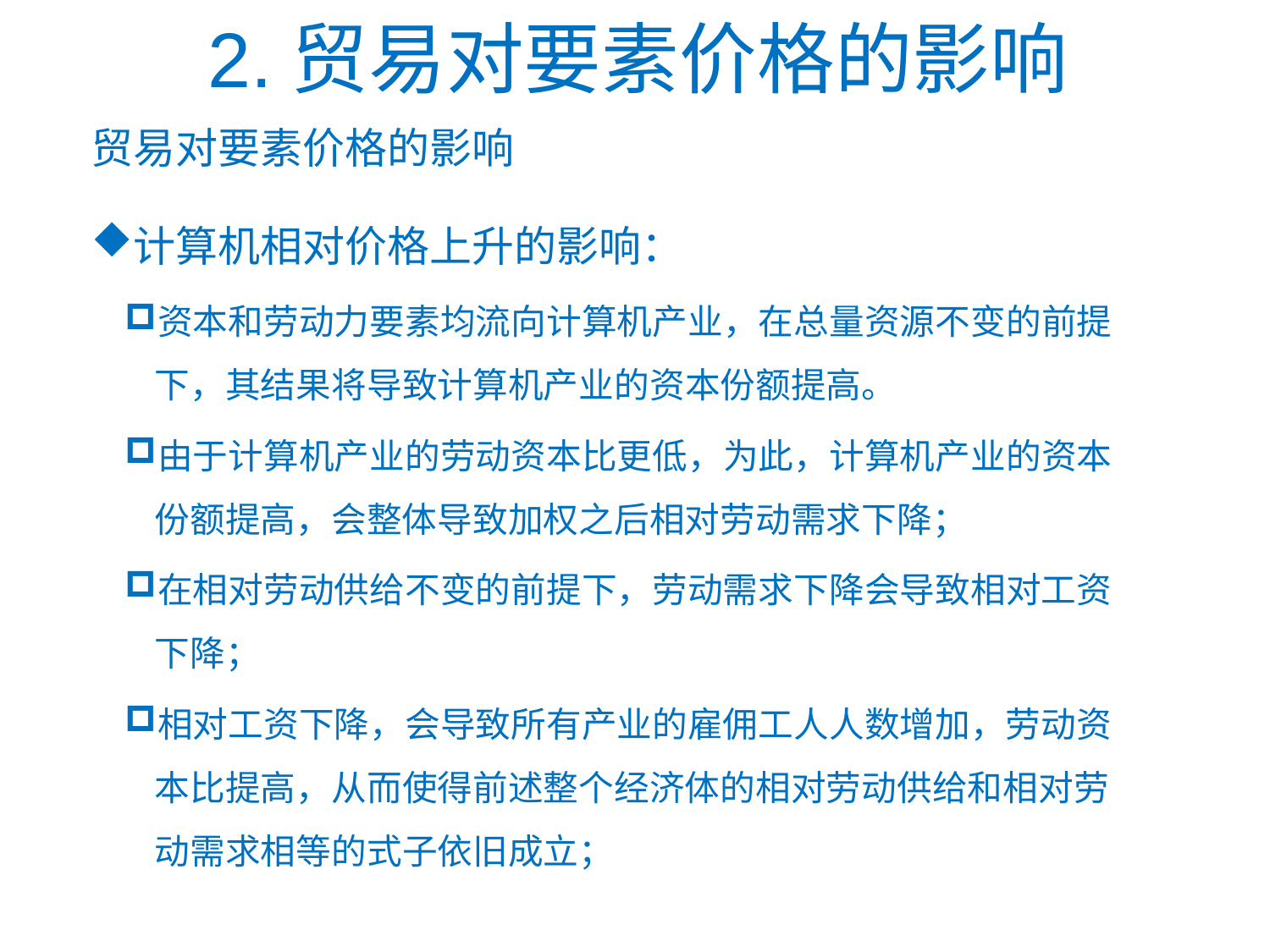

# 2.贸易对要素价格的影响
贸易对要素价格的影响
计算机相对价格上升的影响：
资本和劳动力要素均流向计算机产业，在总量资源不变的前提下，其结果将导致计算机产业的资本份额提高。
由于计算机产业的劳动资本比更低，为此，计算机产业的资本份额提高，会整体导致加权之后相对劳动需求下降；
在相对劳动供给不变的前提下，劳动需求下降会导致相对工资下降；
相对工资下降，会导致所有产业的雇佣工人人数增加，劳动资本比提高，从而使得前述整个经济体的相对劳动供给和相对劳动需求相等的式子依旧成立；